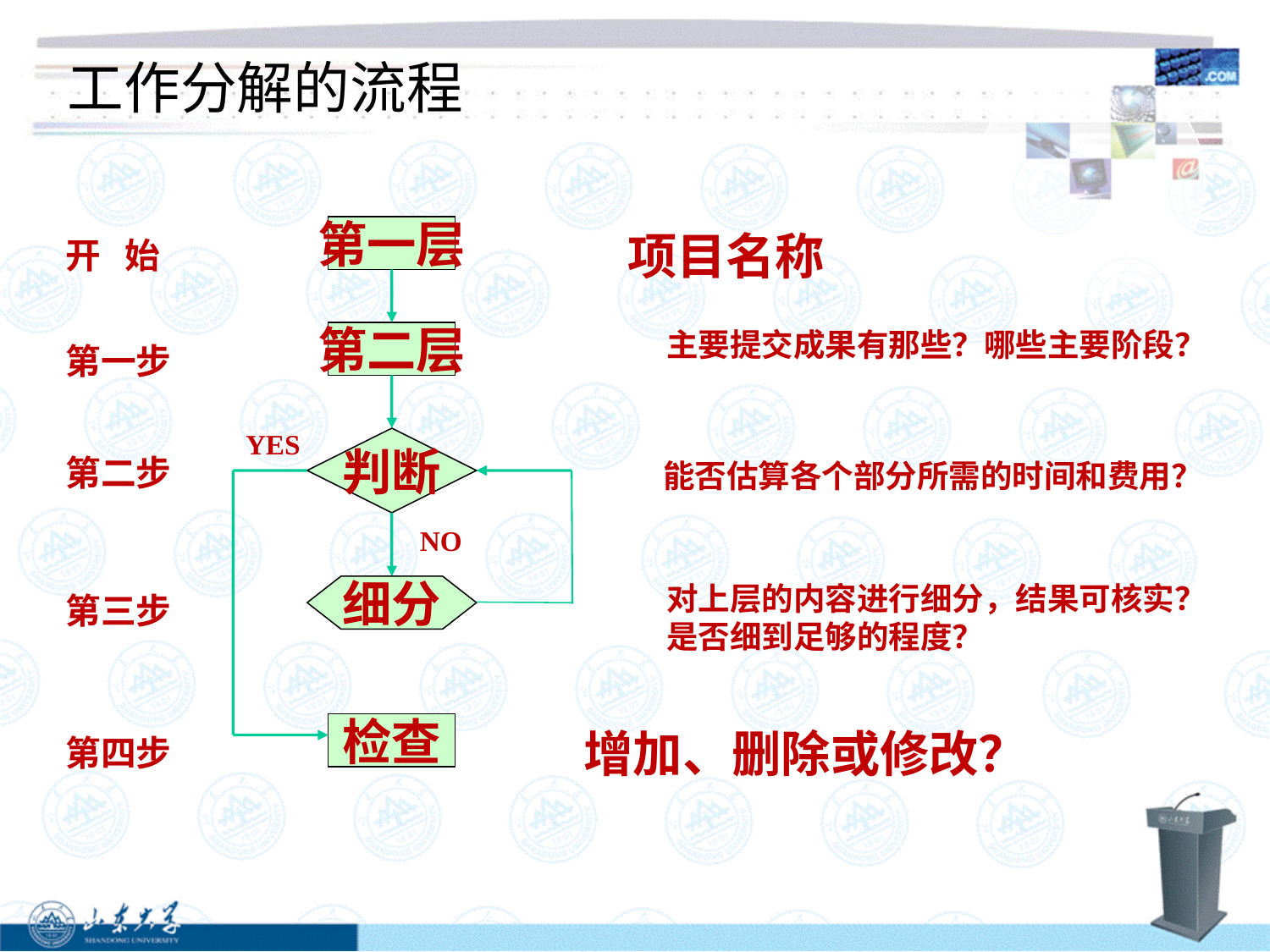

# 工作分解的流程
第一层
项目名称
开   始

主要提交成果有那些？哪些主要阶段？
第二层
第一步

YES
判断
第二步
能否估算各个部分所需的时间和费用？

NO
对上层的内容进行细分，结果可核实？
是否细到足够的程度？
细分
第三步

检查
增加、删除或修改？
第四步